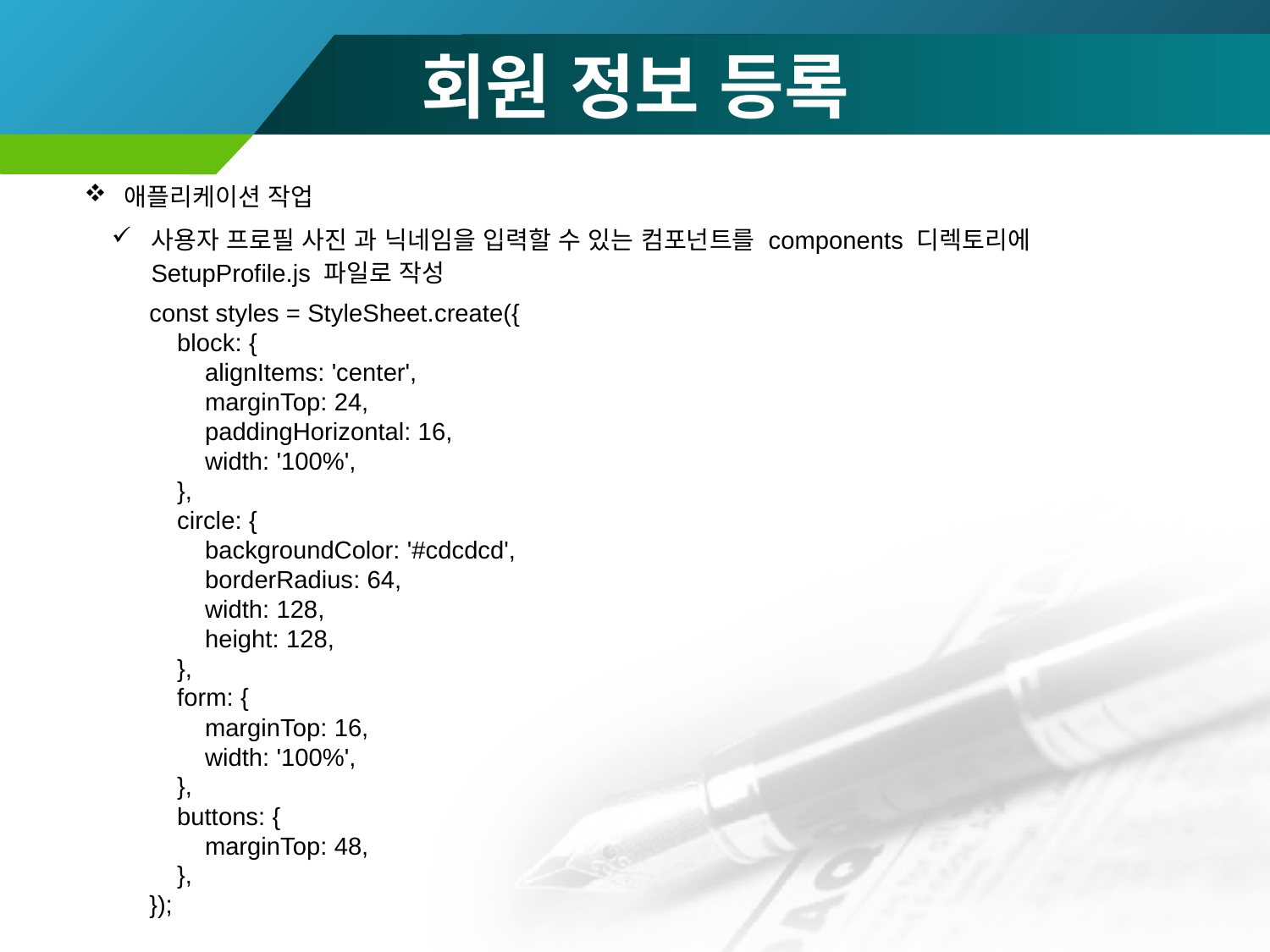

# 회원 정보 등록
애플리케이션 작업
사용자 프로필 사진 과 닉네임을 입력할 수 있는 컴포넌트를 components 디렉토리에 SetupProfile.js 파일로 작성
const styles = StyleSheet.create({
    block: {
        alignItems: 'center',
        marginTop: 24,
        paddingHorizontal: 16,
        width: '100%',
    },
    circle: {
        backgroundColor: '#cdcdcd',
        borderRadius: 64,
        width: 128,
        height: 128,
    },
    form: {
        marginTop: 16,
        width: '100%',
    },
    buttons: {
        marginTop: 48,
    },
});